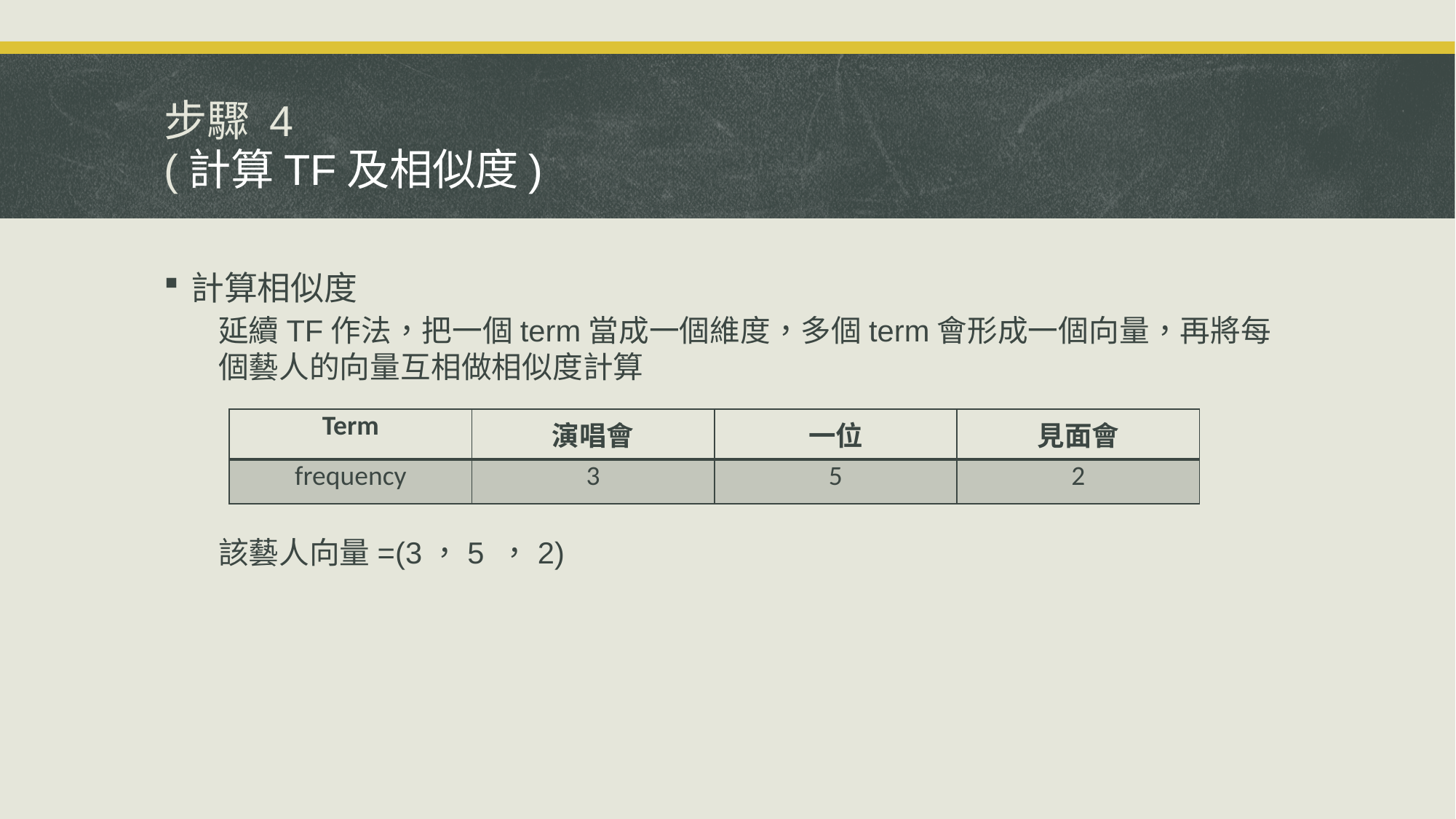

# 步驟 4 (計算TF及相似度)
計算相似度
延續TF作法，把一個term當成一個維度，多個term會形成一個向量，再將每個藝人的向量互相做相似度計算

該藝人向量=(3，5 ，2)
| Term | 演唱會 | 一位 | 見面會 |
| --- | --- | --- | --- |
| frequency | 3 | 5 | 2 |